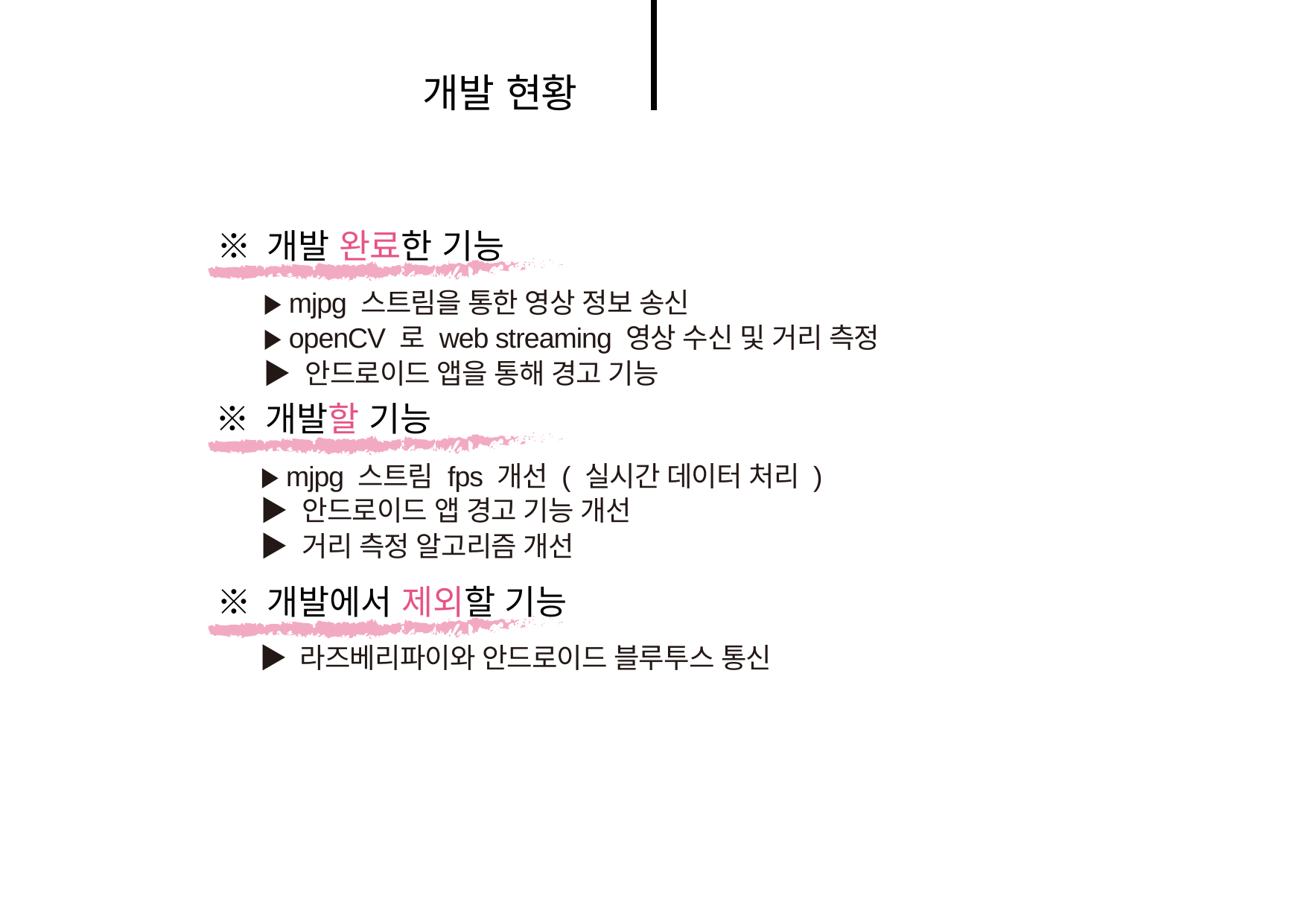

개발 현황
※ 개발 완료한 기능

▶ mjpg 스트림을 통한 영상 정보 송신
▶ openCV 로 web streaming 영상 수신 및 거리 측정
▶ 안드로이드 앱을 통해 경고 기능
※ 개발할 기능

▶ mjpg 스트림 fps 개선 ( 실시간 데이터 처리 )
▶ 안드로이드 앱 경고 기능 개선
▶ 거리 측정 알고리즘 개선
※ 개발에서 제외할 기능

▶ 라즈베리파이와 안드로이드 블루투스 통신